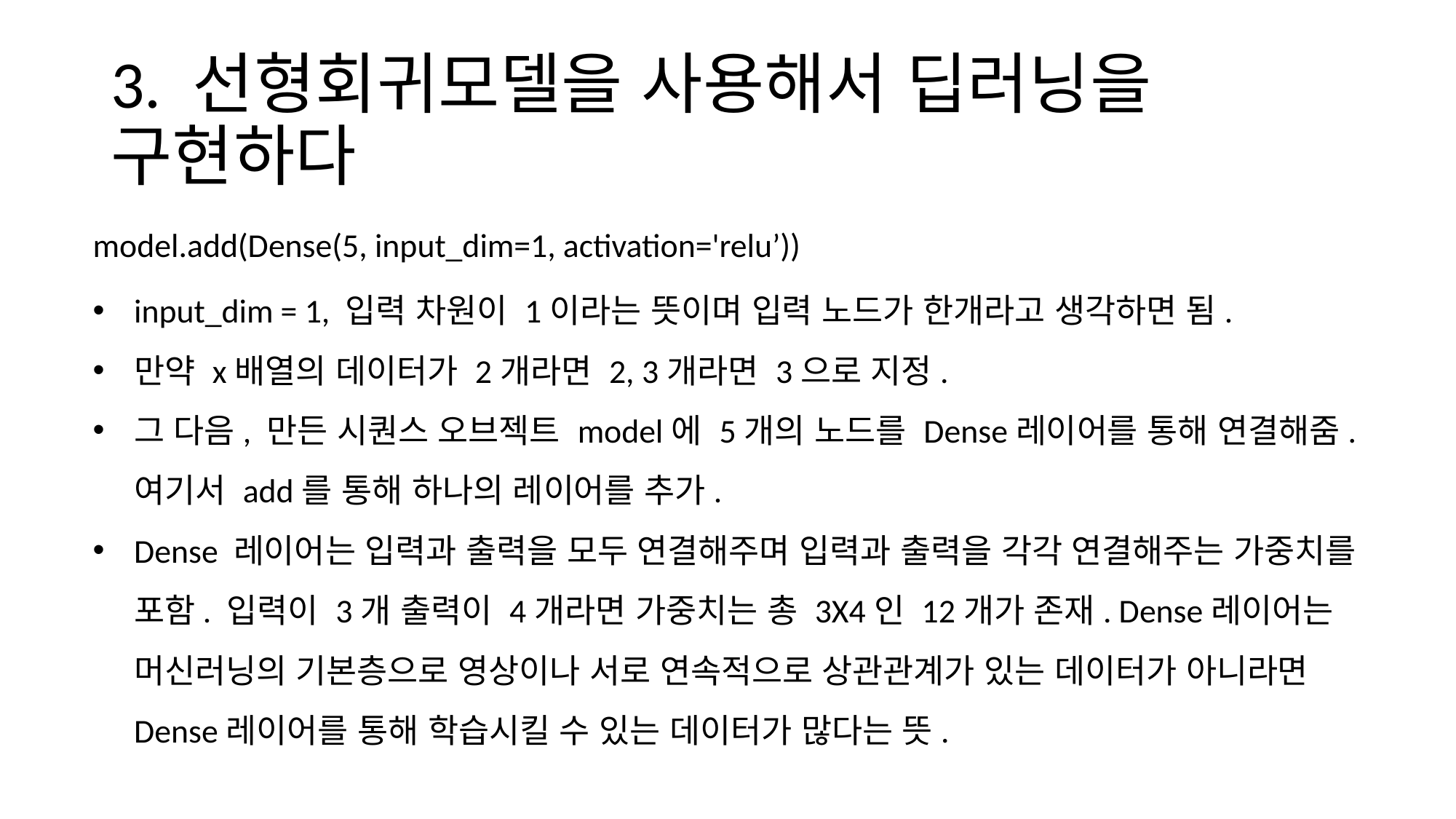

# 3. 선형회귀모델을 사용해서 딥러닝을 구현하다
model.add(Dense(5, input_dim=1, activation='relu’))
input_dim = 1, 입력 차원이 1이라는 뜻이며 입력 노드가 한개라고 생각하면 됨.
만약 x배열의 데이터가 2개라면 2, 3개라면 3으로 지정.
그 다음, 만든 시퀀스 오브젝트 model에 5개의 노드를 Dense레이어를 통해 연결해줌. 여기서 add를 통해 하나의 레이어를 추가.
Dense 레이어는 입력과 출력을 모두 연결해주며 입력과 출력을 각각 연결해주는 가중치를 포함. 입력이 3개 출력이 4개라면 가중치는 총 3X4인 12개가 존재. Dense레이어는 머신러닝의 기본층으로 영상이나 서로 연속적으로 상관관계가 있는 데이터가 아니라면 Dense레이어를 통해 학습시킬 수 있는 데이터가 많다는 뜻.